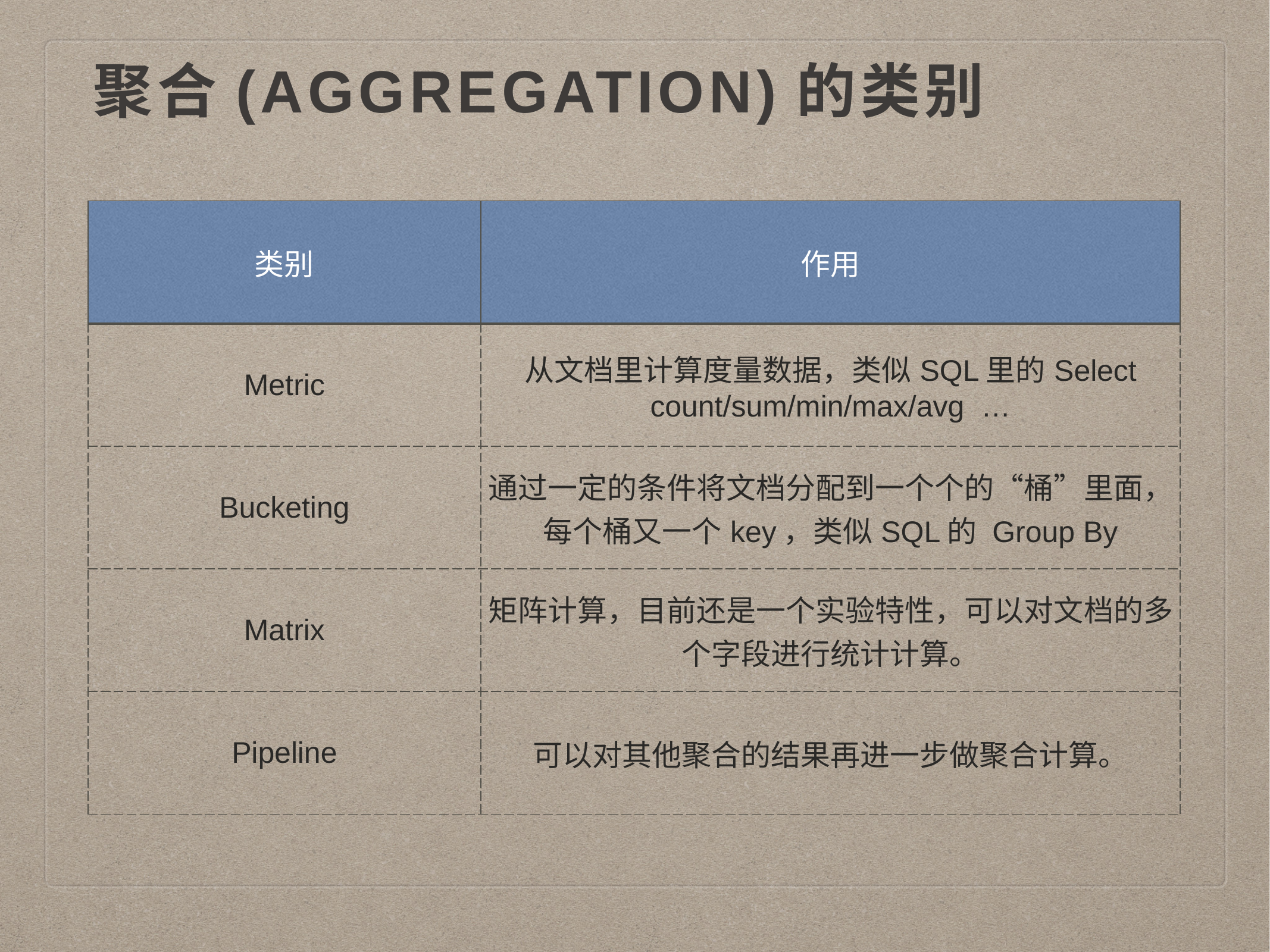

# 聚合(Aggregation)的类别
| 类别 | 作用 |
| --- | --- |
| Metric | 从文档里计算度量数据，类似SQL里的Select count/sum/min/max/avg … |
| Bucketing | 通过一定的条件将文档分配到一个个的“桶”里面，每个桶又一个key，类似SQL的 Group By |
| Matrix | 矩阵计算，目前还是一个实验特性，可以对文档的多个字段进行统计计算。 |
| Pipeline | 可以对其他聚合的结果再进一步做聚合计算。 |
3